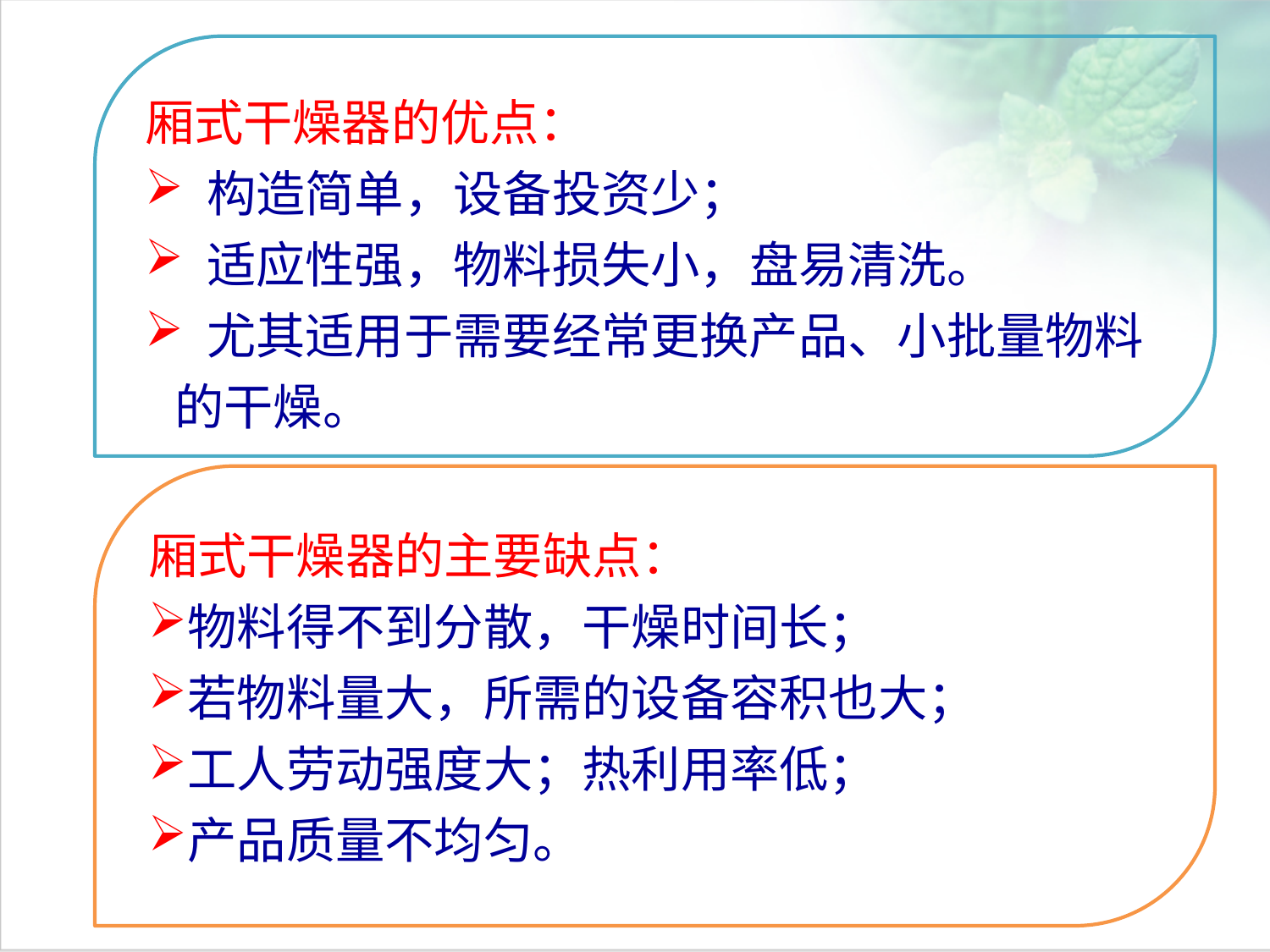

厢式干燥器的优点：
 构造简单，设备投资少；
 适应性强，物料损失小，盘易清洗。
 尤其适用于需要经常更换产品、小批量物料的干燥。
点击添加文本
点击添加文本
厢式干燥器的主要缺点：
物料得不到分散，干燥时间长；
若物料量大，所需的设备容积也大；
工人劳动强度大；热利用率低；
产品质量不均匀。
点击添加文本
点击添加文本